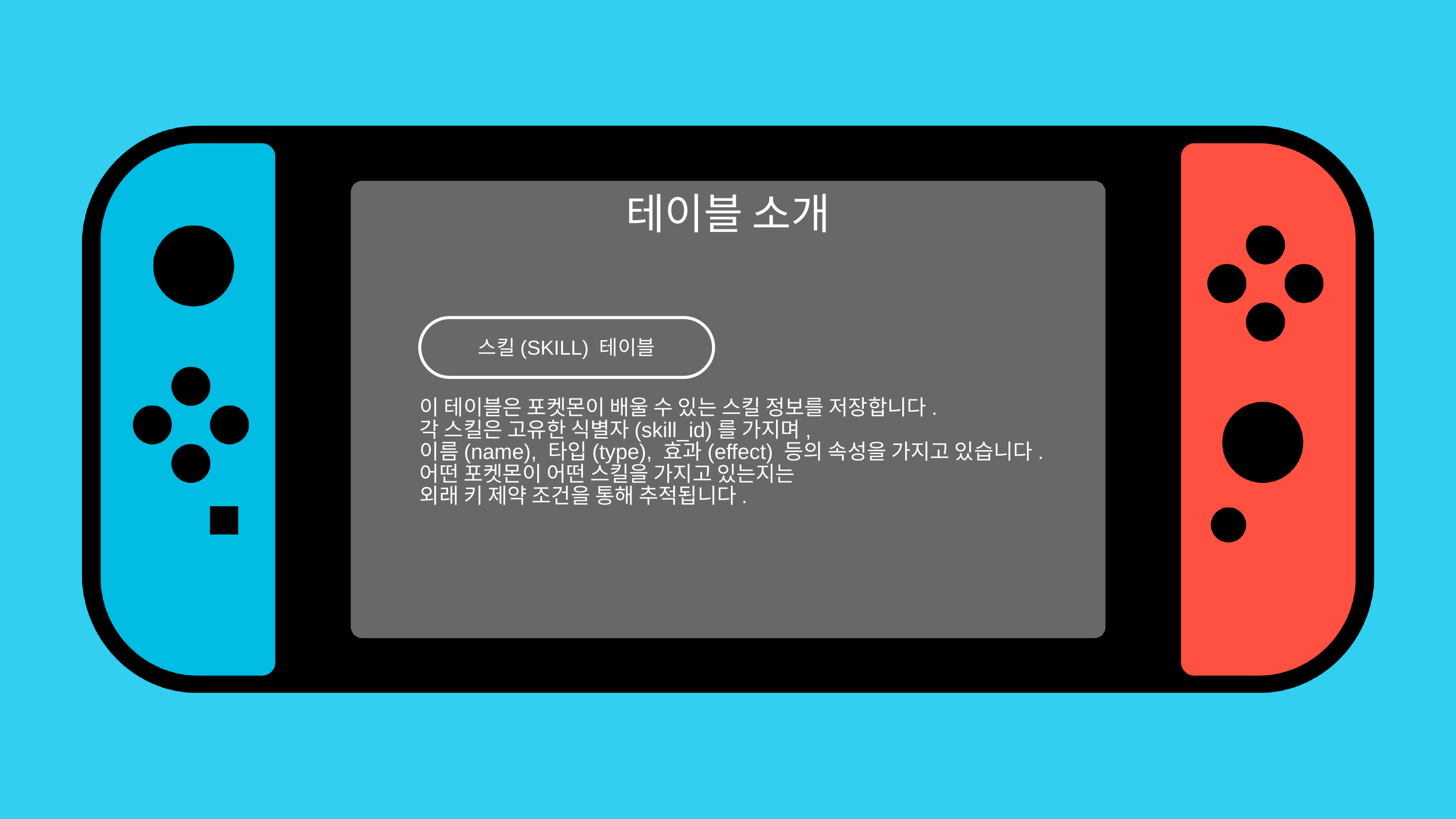

테이블 소개

스킬(SKILL) 테이블
이 테이블은 포켓몬이 배울 수 있는 스킬 정보를 저장합니다.
각 스킬은 고유한 식별자(skill_id)를 가지며,
이름(name), 타입(type), 효과(effect) 등의 속성을 가지고 있습니다. 어떤 포켓몬이 어떤 스킬을 가지고 있는지는
외래 키 제약 조건을 통해 추적됩니다.